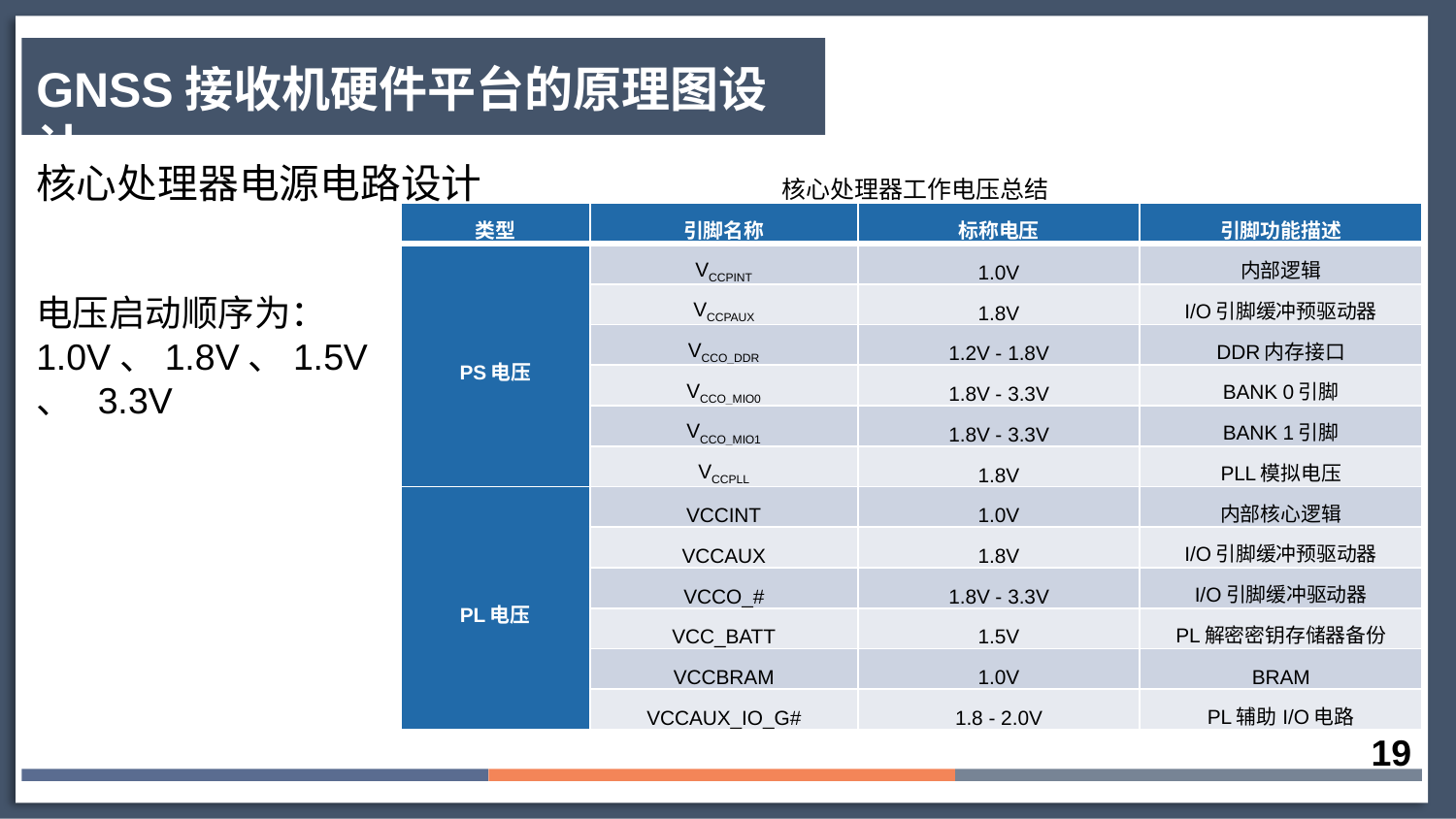

GNSS接收机硬件平台的原理图设计
核心处理器电源电路设计
核心处理器工作电压总结
| 类型 | 引脚名称 | 标称电压 | 引脚功能描述 |
| --- | --- | --- | --- |
| PS电压 | VCCPINT | 1.0V | 内部逻辑 |
|  | VCCPAUX | 1.8V | I/O引脚缓冲预驱动器 |
|  | VCCO\_DDR | 1.2V - 1.8V | DDR内存接口 |
|  | VCCO\_MIO0 | 1.8V - 3.3V | BANK 0引脚 |
|  | VCCO\_MIO1 | 1.8V - 3.3V | BANK 1引脚 |
|  | VCCPLL | 1.8V | PLL模拟电压 |
| PL电压 | VCCINT | 1.0V | 内部核心逻辑 |
|  | VCCAUX | 1.8V | I/O引脚缓冲预驱动器 |
|  | VCCO\_# | 1.8V - 3.3V | I/O引脚缓冲驱动器 |
|  | VCC\_BATT | 1.5V | PL解密密钥存储器备份 |
|  | VCCBRAM | 1.0V | BRAM |
|  | VCCAUX\_IO\_G# | 1.8 - 2.0V | PL辅助I/O电路 |
电压启动顺序为：
1.0V、1.8V、1.5V 、  3.3V

19